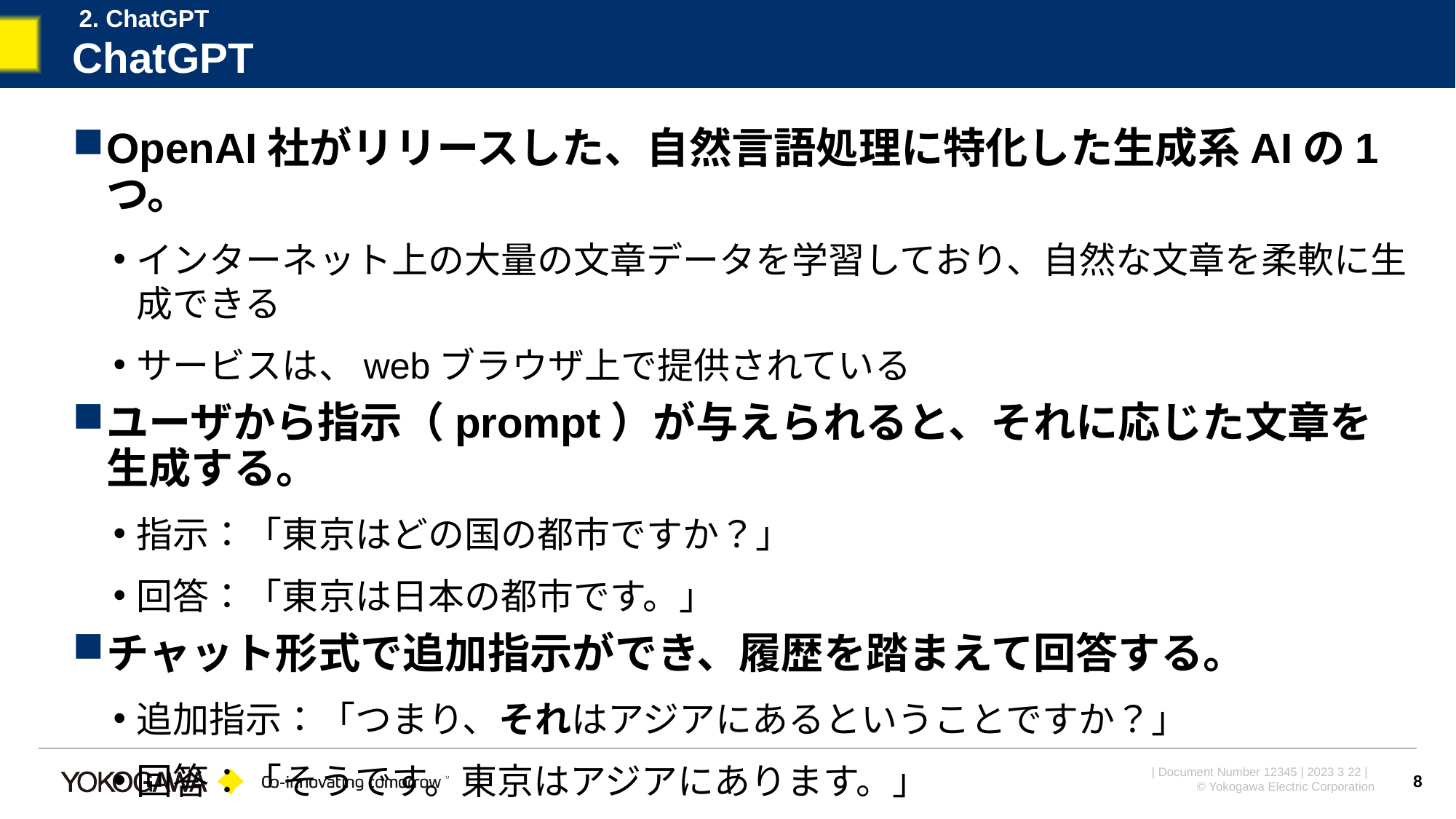

2. ChatGPT
# ChatGPT
OpenAI社がリリースした、自然言語処理に特化した生成系AIの1つ。
インターネット上の大量の文章データを学習しており、自然な文章を柔軟に生成できる
サービスは、webブラウザ上で提供されている
ユーザから指示（prompt）が与えられると、それに応じた文章を生成する。
指示：「東京はどの国の都市ですか？」
回答：「東京は日本の都市です。」
チャット形式で追加指示ができ、履歴を踏まえて回答する。
追加指示：「つまり、それはアジアにあるということですか？」
回答：「そうです。東京はアジアにあります。」
8